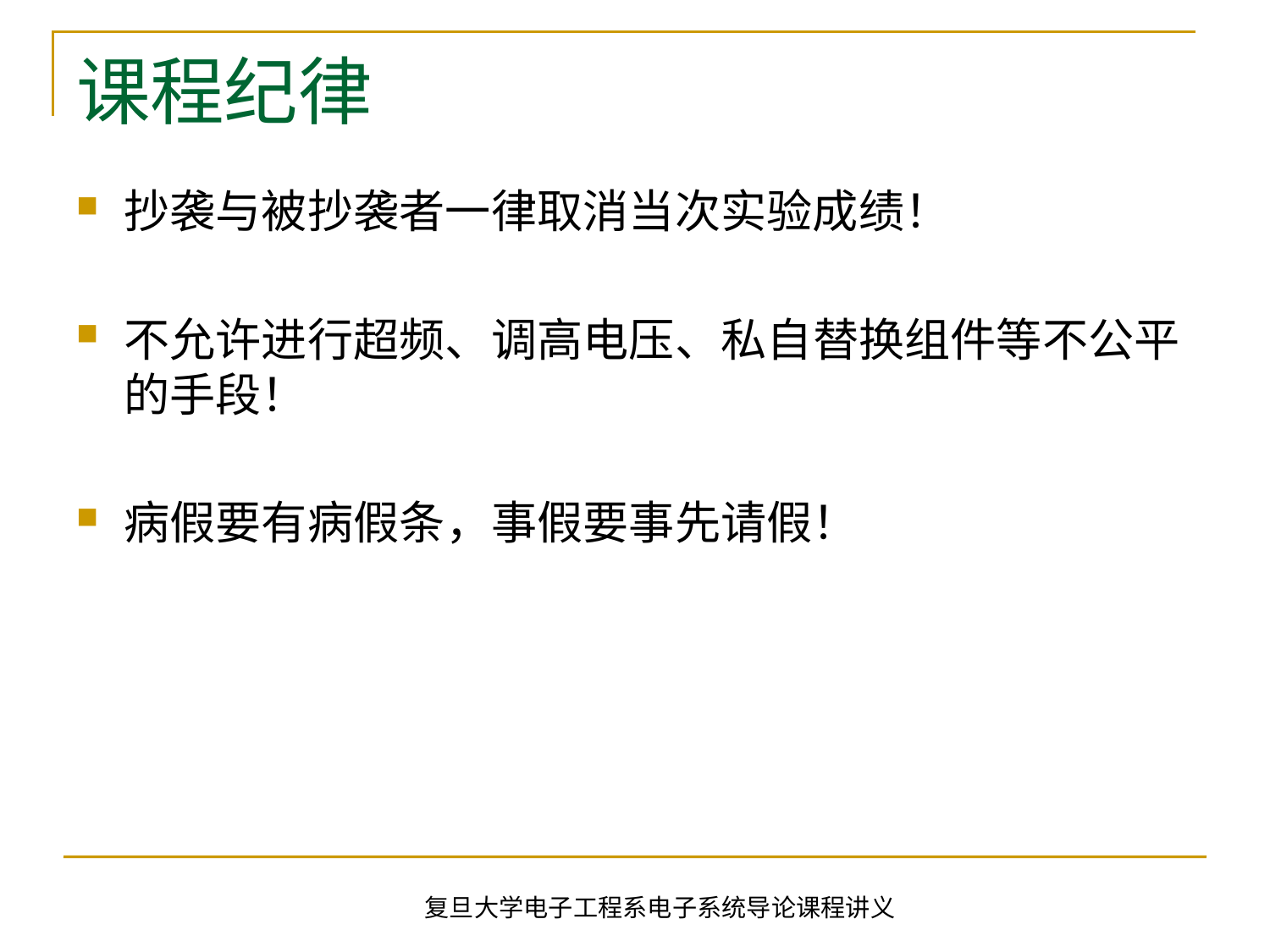

# 课程纪律
抄袭与被抄袭者一律取消当次实验成绩！

不允许进行超频、调高电压、私自替换组件等不公平的手段！

病假要有病假条，事假要事先请假！